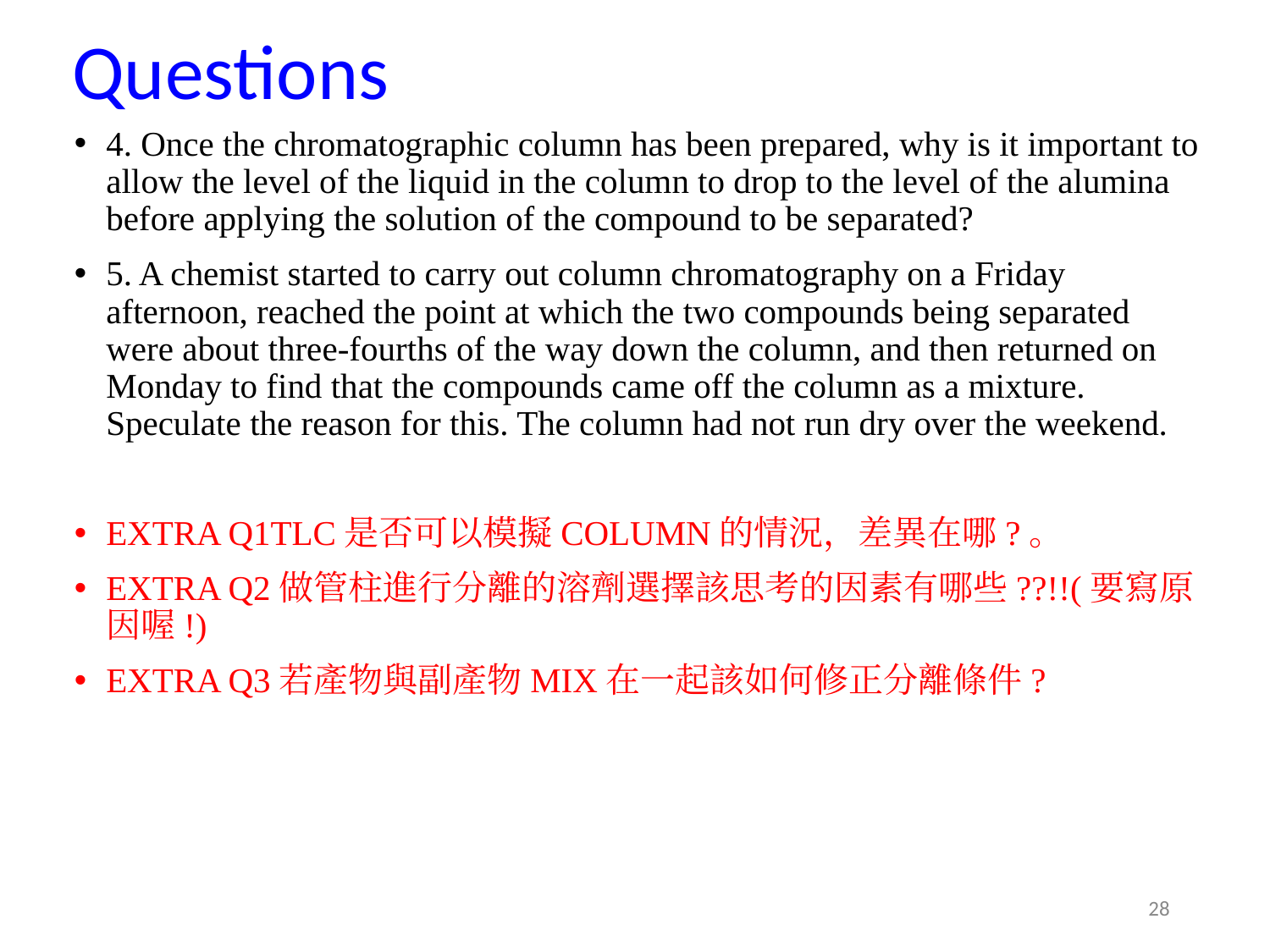

# Questions
4. Once the chromatographic column has been prepared, why is it important to allow the level of the liquid in the column to drop to the level of the alumina before applying the solution of the compound to be separated?
5. A chemist started to carry out column chromatography on a Friday afternoon, reached the point at which the two compounds being separated were about three-fourths of the way down the column, and then returned on Monday to find that the compounds came off the column as a mixture. Speculate the reason for this. The column had not run dry over the weekend.

EXTRA Q1TLC是否可以模擬COLUMN的情況，差異在哪?。
EXTRA Q2做管柱進行分離的溶劑選擇該思考的因素有哪些??!!(要寫原因喔!)
EXTRA Q3若產物與副產物MIX在一起該如何修正分離條件?

28